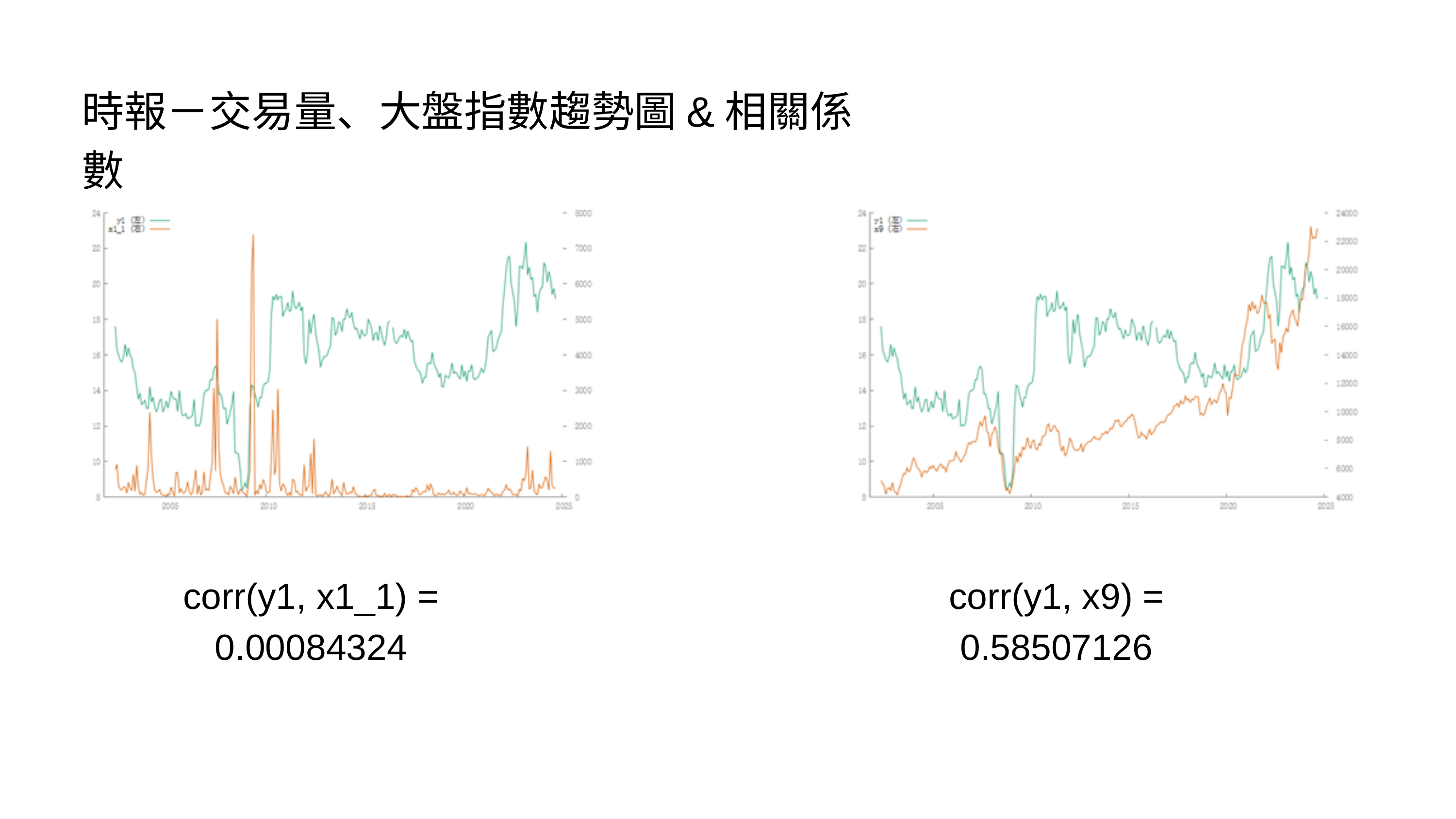

時報－交易量、大盤指數趨勢圖&相關係數

corr(y1, x1_1) = 0.00084324
corr(y1, x9) = 0.58507126